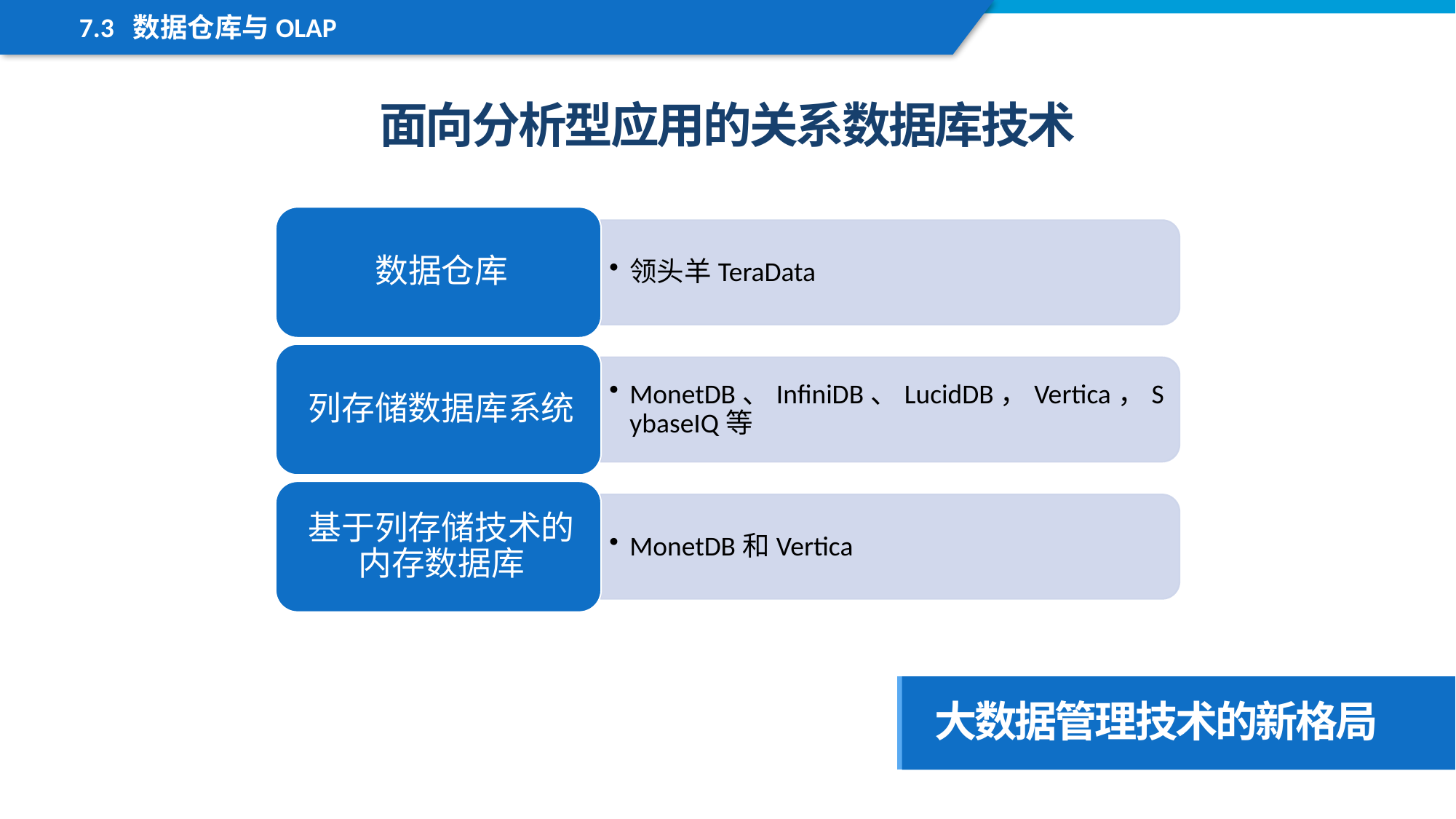

7.3  数据仓库与OLAP
面向分析型应用的关系数据库技术
领头羊TeraData
数据仓库
MonetDB、InfiniDB、LucidDB，Vertica，SybaseIQ等
列存储数据库系统
MonetDB和Vertica
基于列存储技术的内存数据库
大数据管理技术的新格局